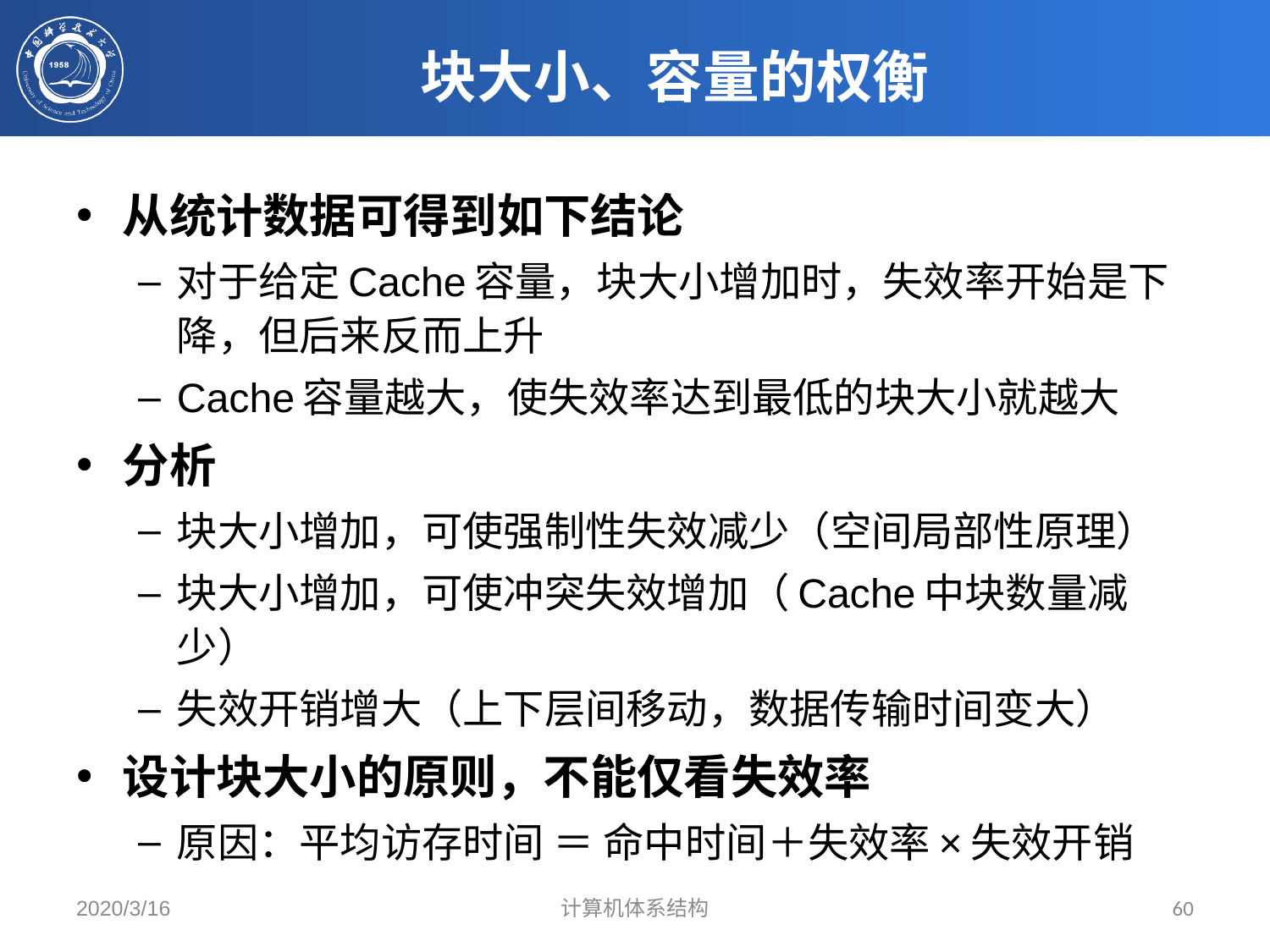

# 块大小、容量的权衡
从统计数据可得到如下结论
对于给定Cache容量，块大小增加时，失效率开始是下降，但后来反而上升
Cache容量越大，使失效率达到最低的块大小就越大
分析
块大小增加，可使强制性失效减少（空间局部性原理）
块大小增加，可使冲突失效增加（Cache中块数量减少）
失效开销增大（上下层间移动，数据传输时间变大）
设计块大小的原则，不能仅看失效率
原因：平均访存时间 ＝ 命中时间＋失效率×失效开销
2020/3/16
计算机体系结构
60